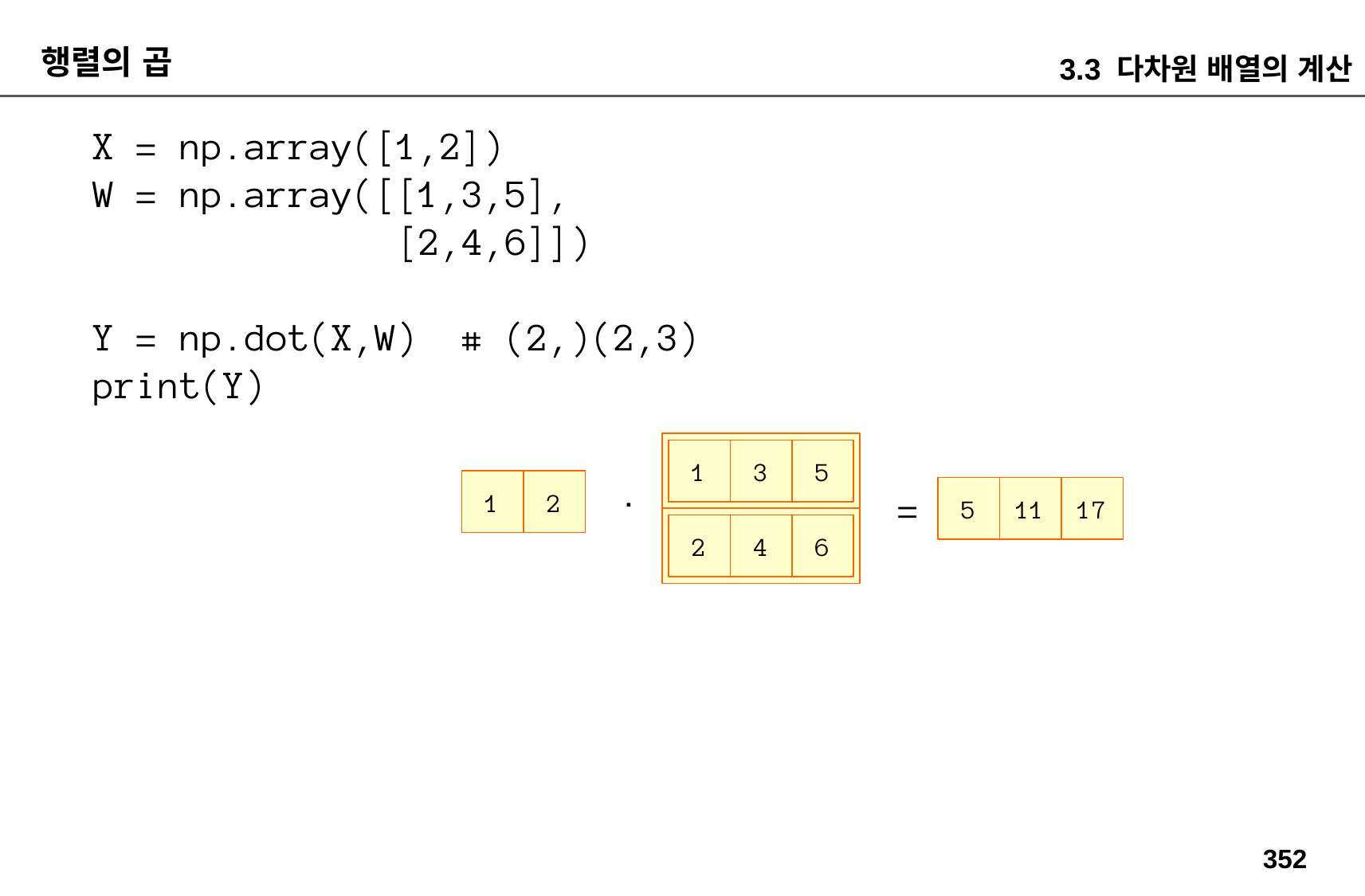

행렬의 곱
3.3 다차원 배열의 계산
X = np.array([1,2])
W = np.array([[1,3,5],
              [2,4,6]])

Y = np.dot(X,W)  # (2,)(2,3)
print(Y)

1
3
5
.
1
2
=
5
11
17

2
4
6